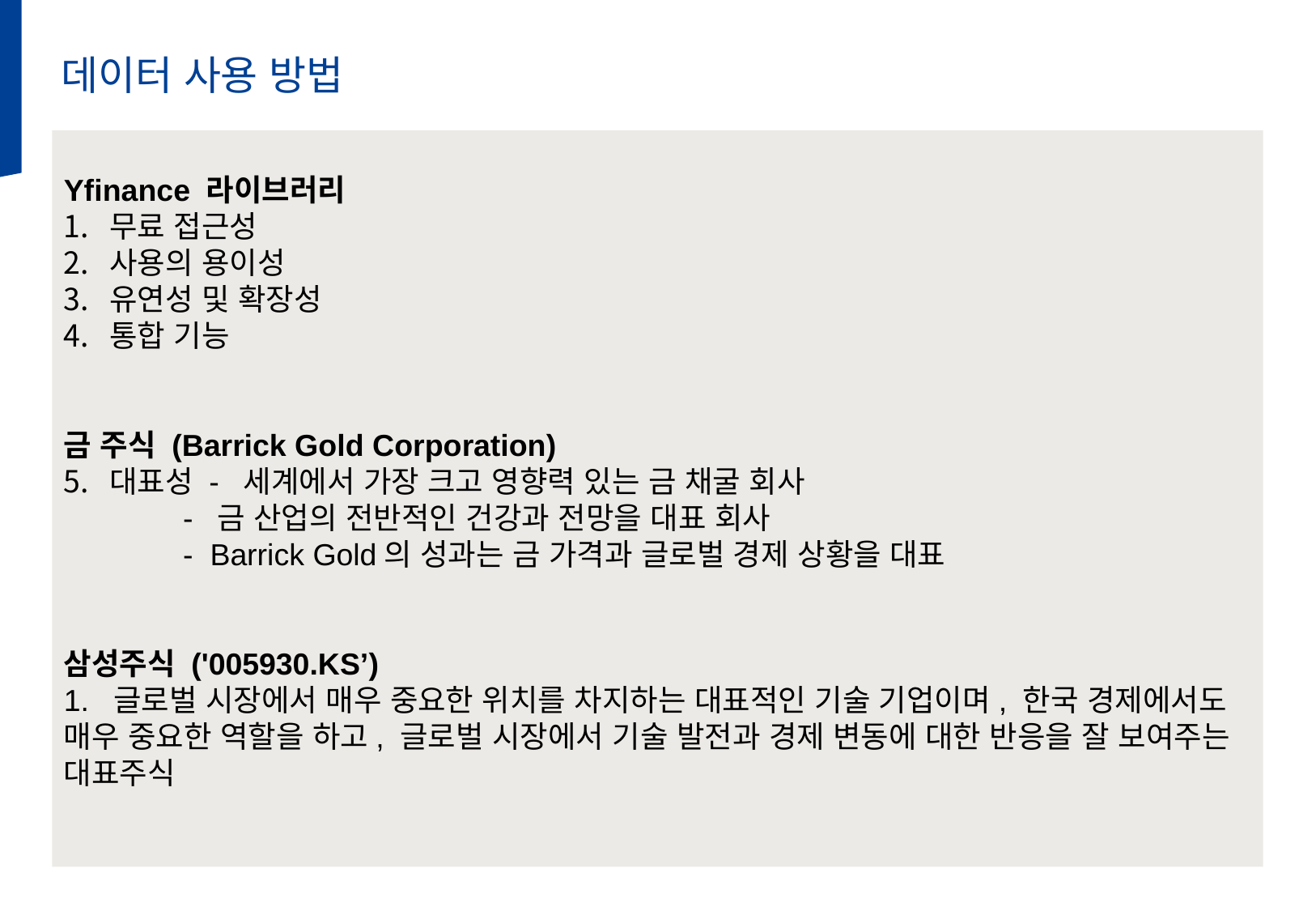

데이터 사용 방법
Yfinance 라이브러리
무료 접근성
사용의 용이성
유연성 및 확장성
통합 기능

금 주식 (Barrick Gold Corporation)
대표성 -  세계에서 가장 크고 영향력 있는 금 채굴 회사
              -  금 산업의 전반적인 건강과 전망을 대표 회사
              -  Barrick Gold의 성과는 금 가격과 글로벌 경제 상황을 대표

삼성주식 ('005930.KS’)
1.  글로벌 시장에서 매우 중요한 위치를 차지하는 대표적인 기술 기업이며, 한국 경제에서도 매우 중요한 역할을 하고, 글로벌 시장에서 기술 발전과 경제 변동에 대한 반응을 잘 보여주는 대표주식